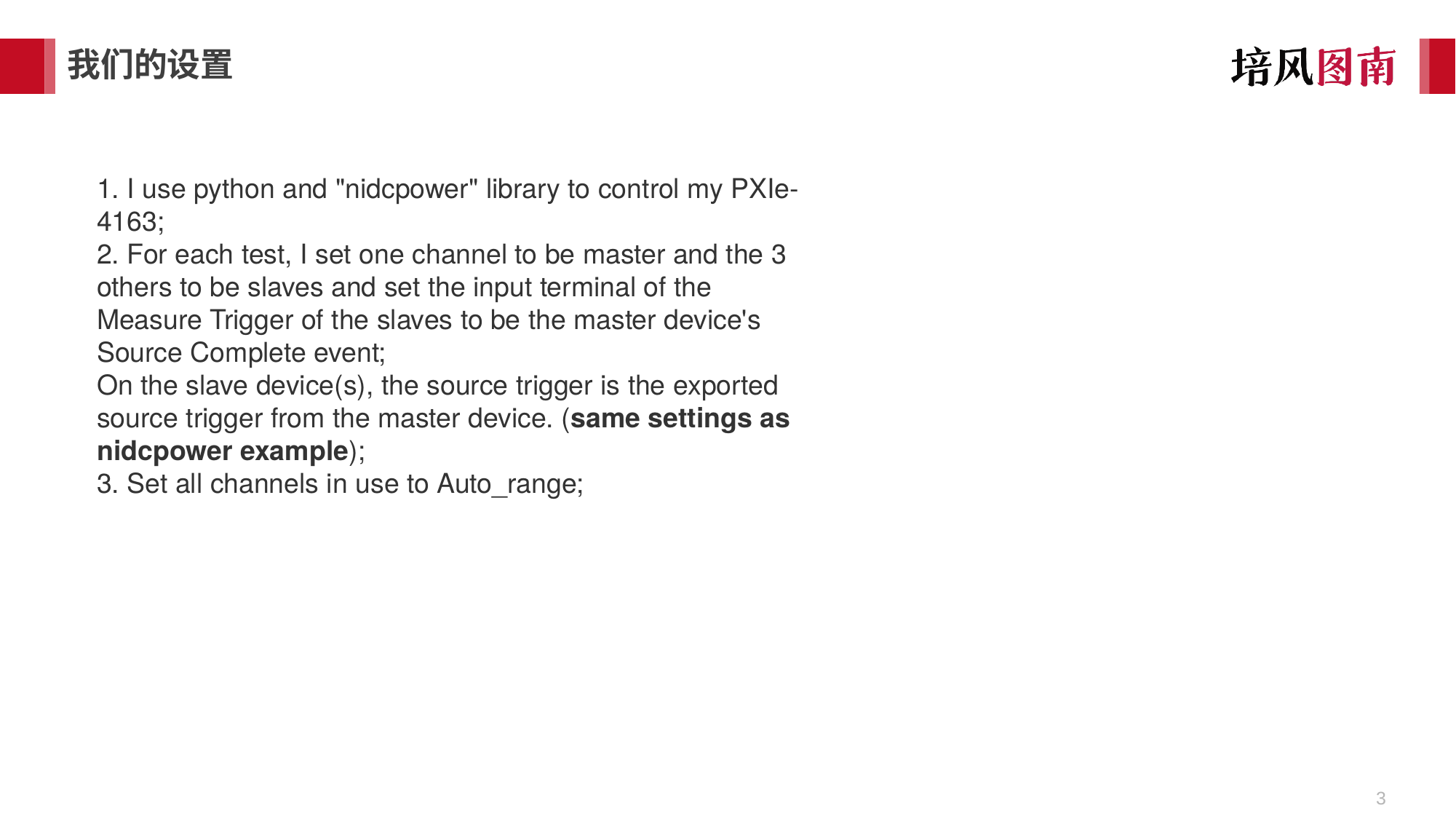

# 我们的设置
1. I use python and "nidcpower" library to control my PXIe-4163;
2. For each test, I set one channel to be master and the 3 others to be slaves and set the input terminal of the Measure Trigger of the slaves to be the master device's Source Complete event;
On the slave device(s), the source trigger is the exported source trigger from the master device. (same settings as nidcpower example);
3. Set all channels in use to Auto_range;
3